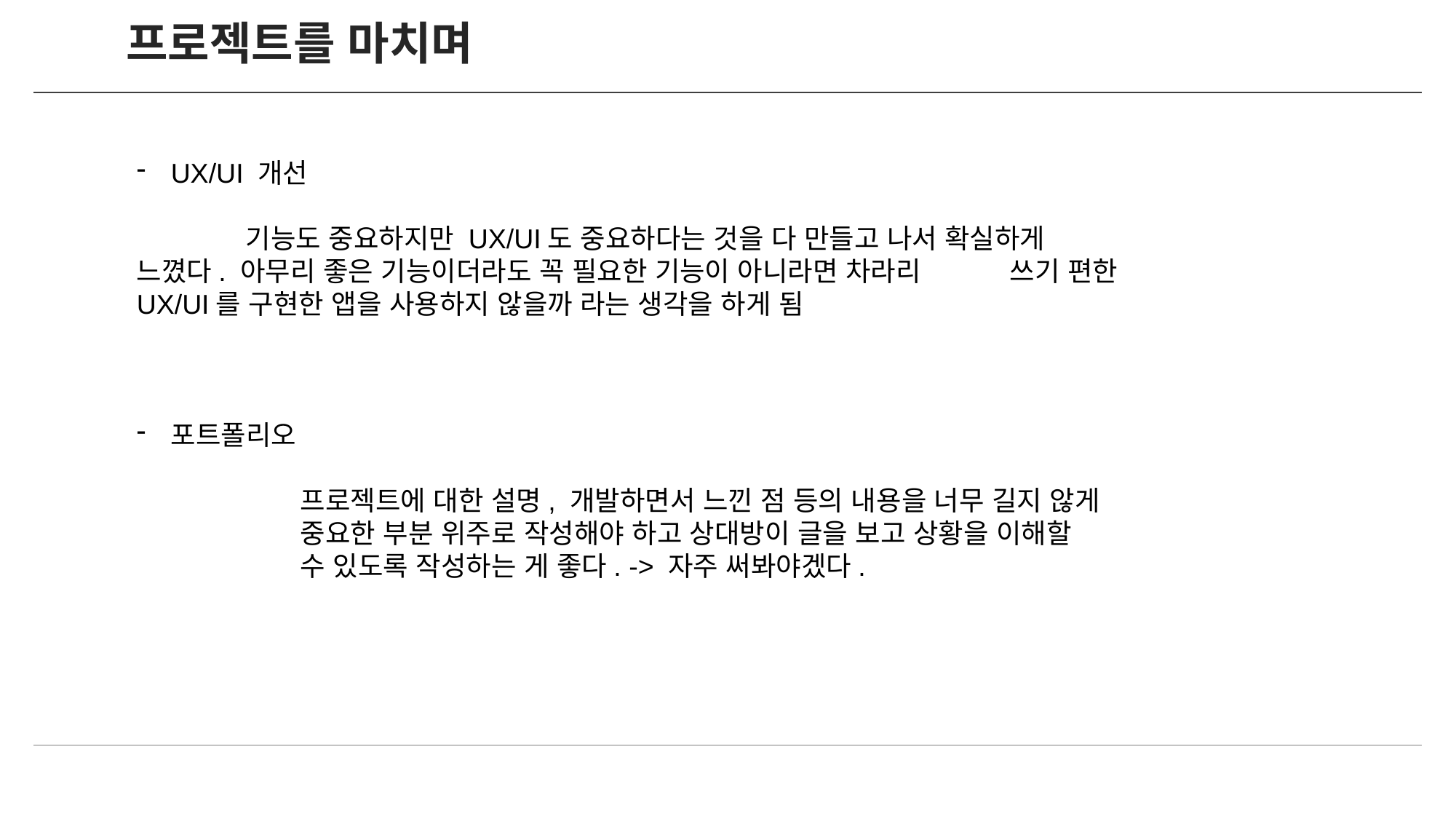

# 프로젝트를 마치며
UX/UI 개선

	기능도 중요하지만 UX/UI도 중요하다는 것을 다 만들고 나서 확실하게 	느꼈다. 아무리 좋은 기능이더라도 꼭 필요한 기능이 아니라면 차라리 	쓰기 편한 UX/UI를 구현한 앱을 사용하지 않을까 라는 생각을 하게 됨

포트폴리오

	프로젝트에 대한 설명, 개발하면서 느낀 점 등의 내용을 너무 길지 않게 	중요한 부분 위주로 작성해야 하고 상대방이 글을 보고 상황을 이해할 	수 있도록 작성하는 게 좋다. -> 자주 써봐야겠다.